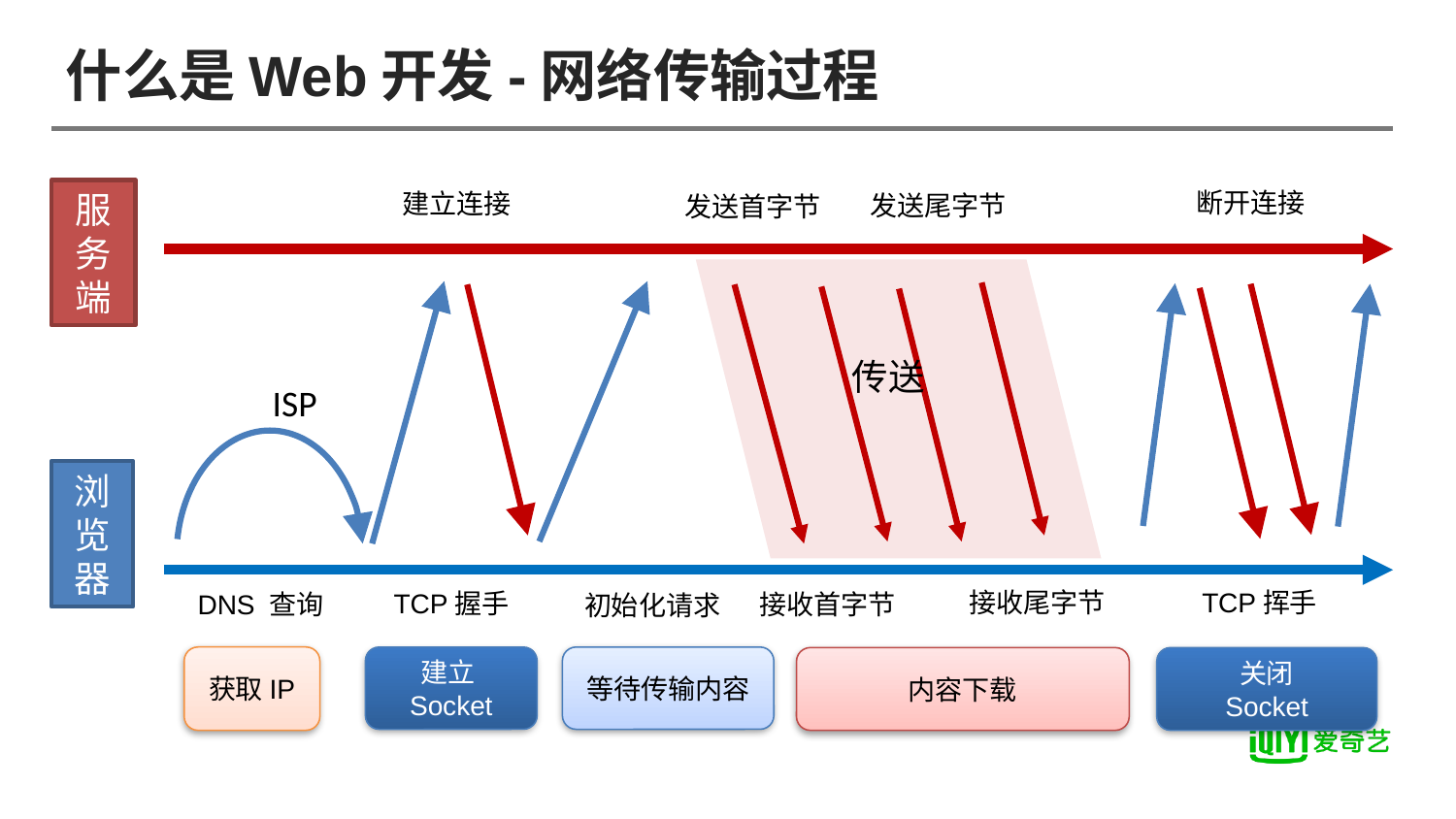

# 什么是Web开发-网络传输过程
断开连接
建立连接
服务端
发送尾字节
发送首字节

传送
ISP

浏览器
接收尾字节
TCP挥手
TCP握手
接收首字节
DNS 查询
初始化请求
获取IP
建立Socket
等待传输内容
内容下载
关闭
Socket